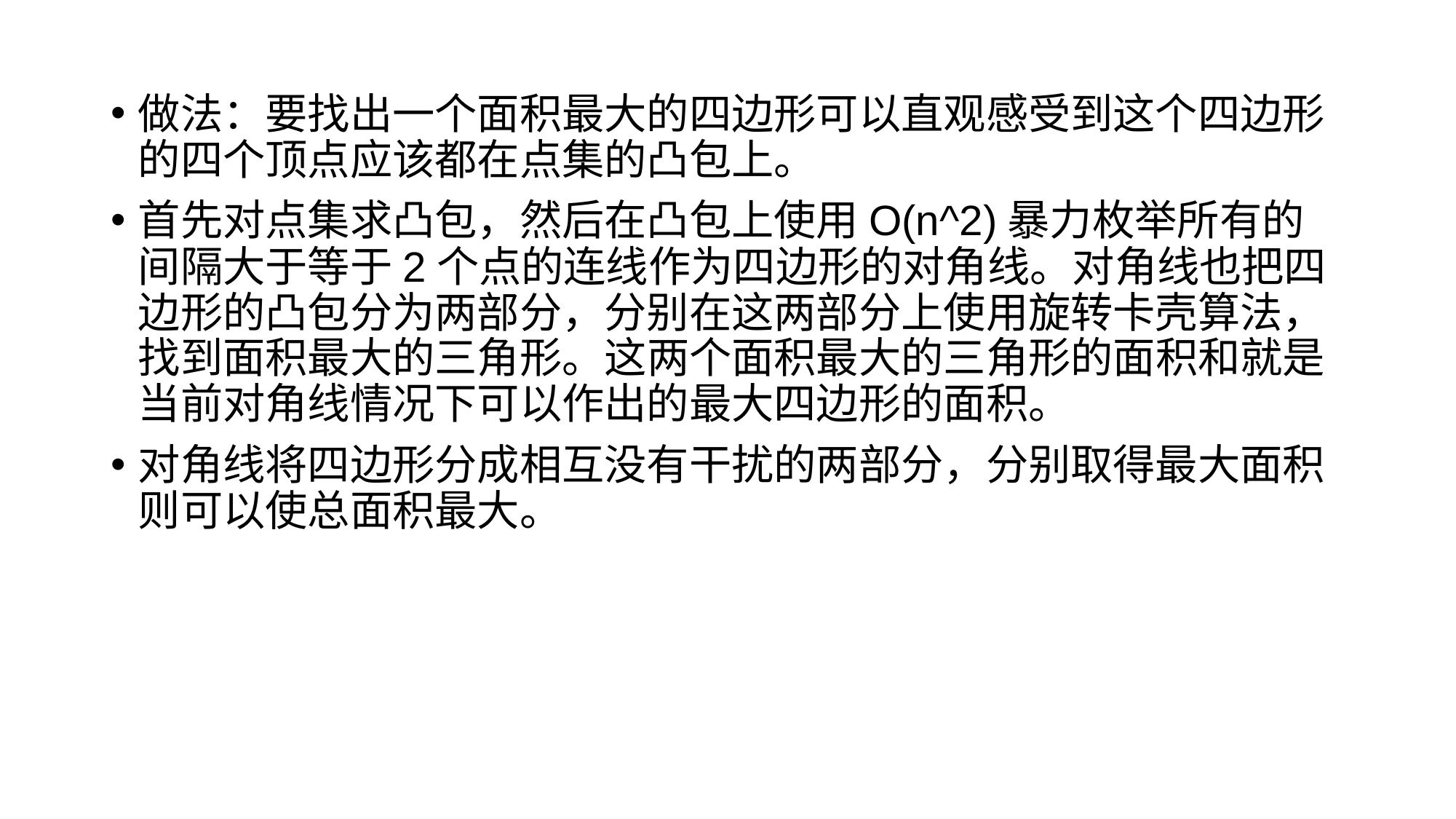

做法：要找出一个面积最大的四边形可以直观感受到这个四边形的四个顶点应该都在点集的凸包上。
首先对点集求凸包，然后在凸包上使用O(n^2)暴力枚举所有的间隔大于等于2个点的连线作为四边形的对角线。对角线也把四边形的凸包分为两部分，分别在这两部分上使用旋转卡壳算法，找到面积最大的三角形。这两个面积最大的三角形的面积和就是当前对角线情况下可以作出的最大四边形的面积。
对角线将四边形分成相互没有干扰的两部分，分别取得最大面积则可以使总面积最大。